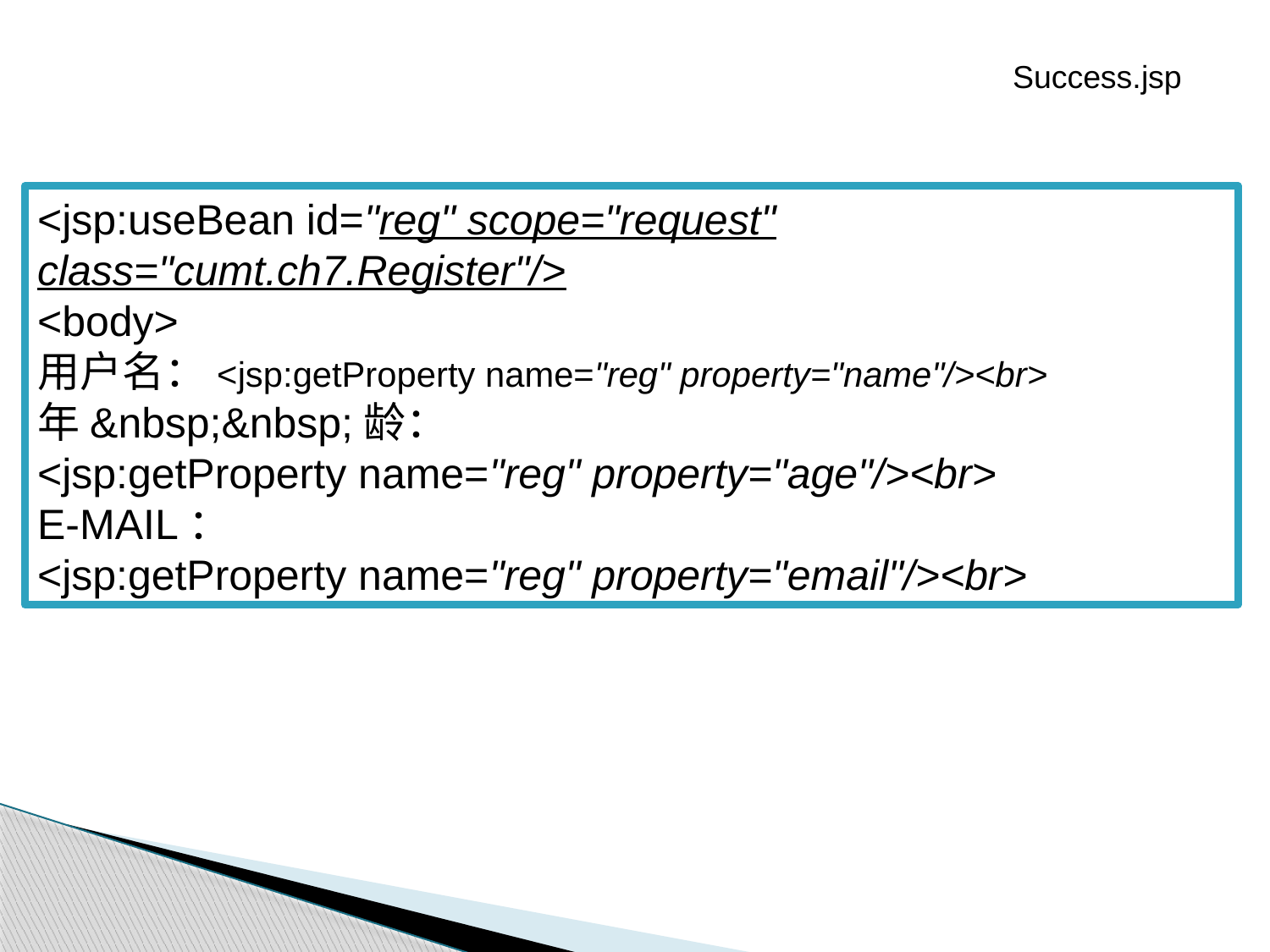

Success.jsp
<jsp:useBean id="reg" scope="request" class="cumt.ch7.Register"/>
<body>
用户名：<jsp:getProperty name="reg" property="name"/><br>
年&nbsp;&nbsp;龄：
<jsp:getProperty name="reg" property="age"/><br>
E-MAIL：
<jsp:getProperty name="reg" property="email"/><br>